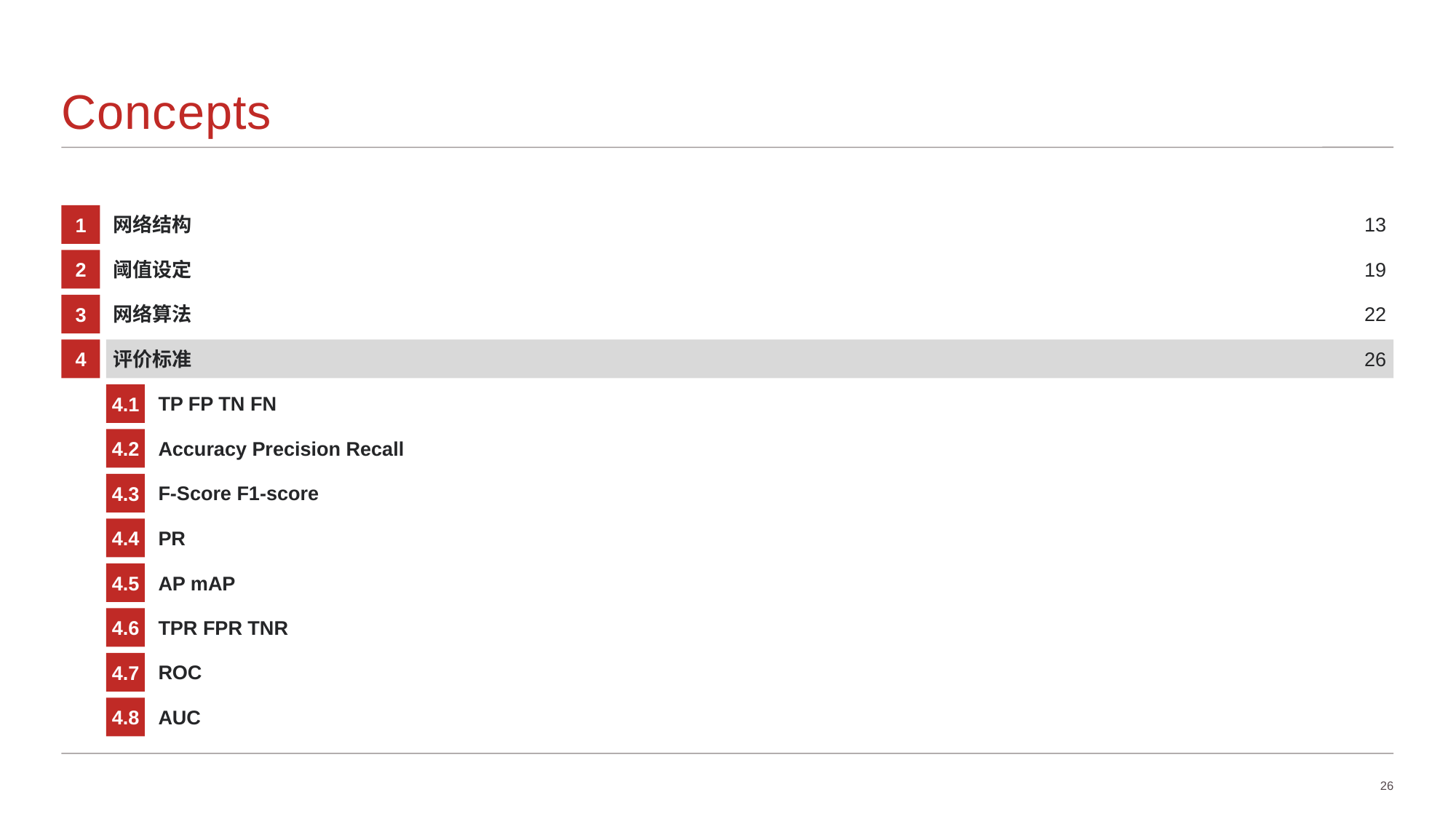

# Concepts
1
网络结构
13
2
阈值设定
19
3
网络算法
22
4

评价标准
26
4.1
TP FP TN FN

4.2
Accuracy Precision Recall

4.3
F-Score F1-score

4.4
PR

4.5
AP mAP

4.6
TPR FPR TNR

4.7
ROC

4.8
AUC